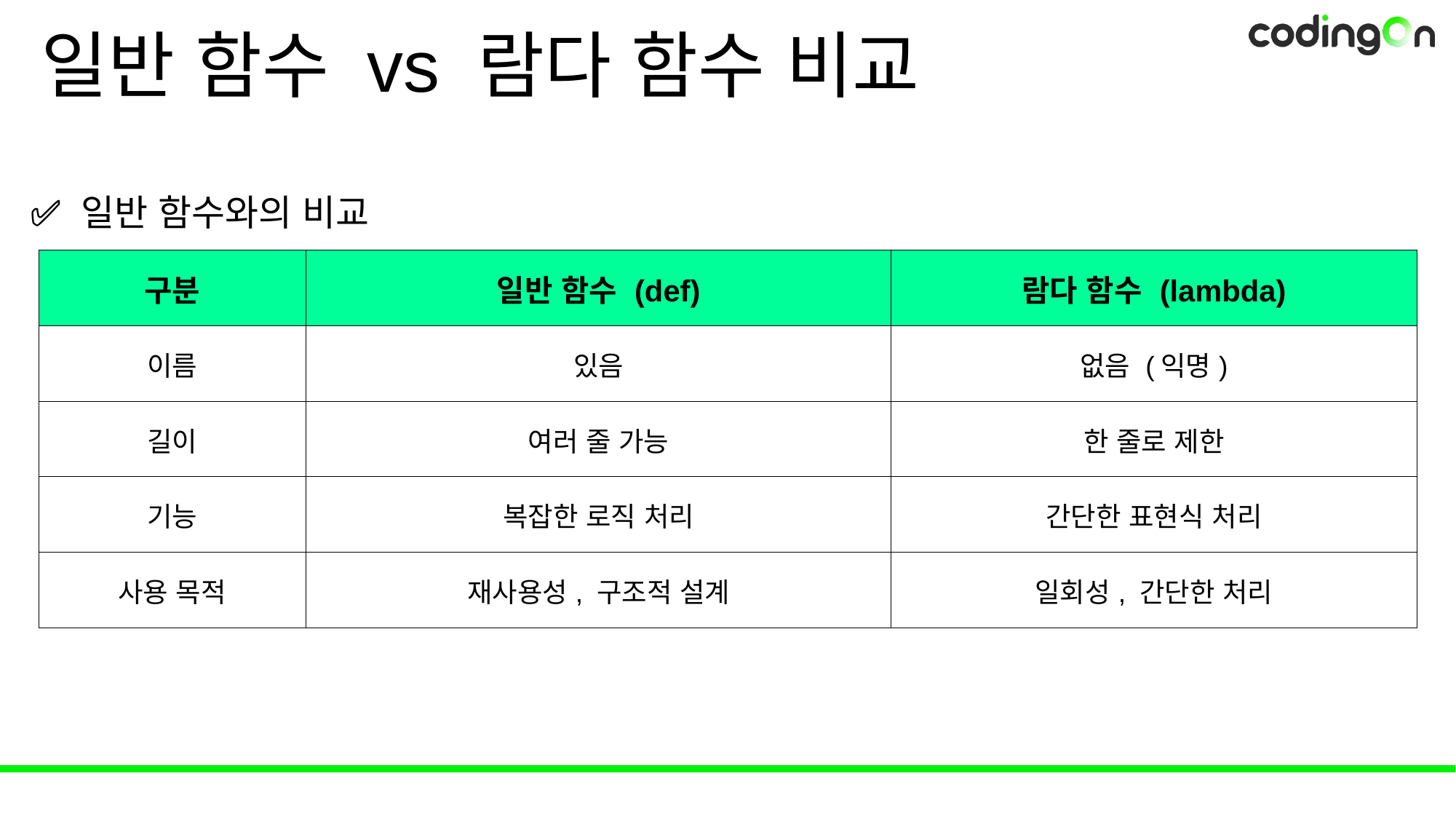

# 일반 함수 vs 람다 함수 비교
✅ 일반 함수와의 비교
| 구분 | 일반 함수 (def) | 람다 함수 (lambda) |
| --- | --- | --- |
| 이름 | 있음 | 없음 (익명) |
| 길이 | 여러 줄 가능 | 한 줄로 제한 |
| 기능 | 복잡한 로직 처리 | 간단한 표현식 처리 |
| 사용 목적 | 재사용성, 구조적 설계 | 일회성, 간단한 처리 |